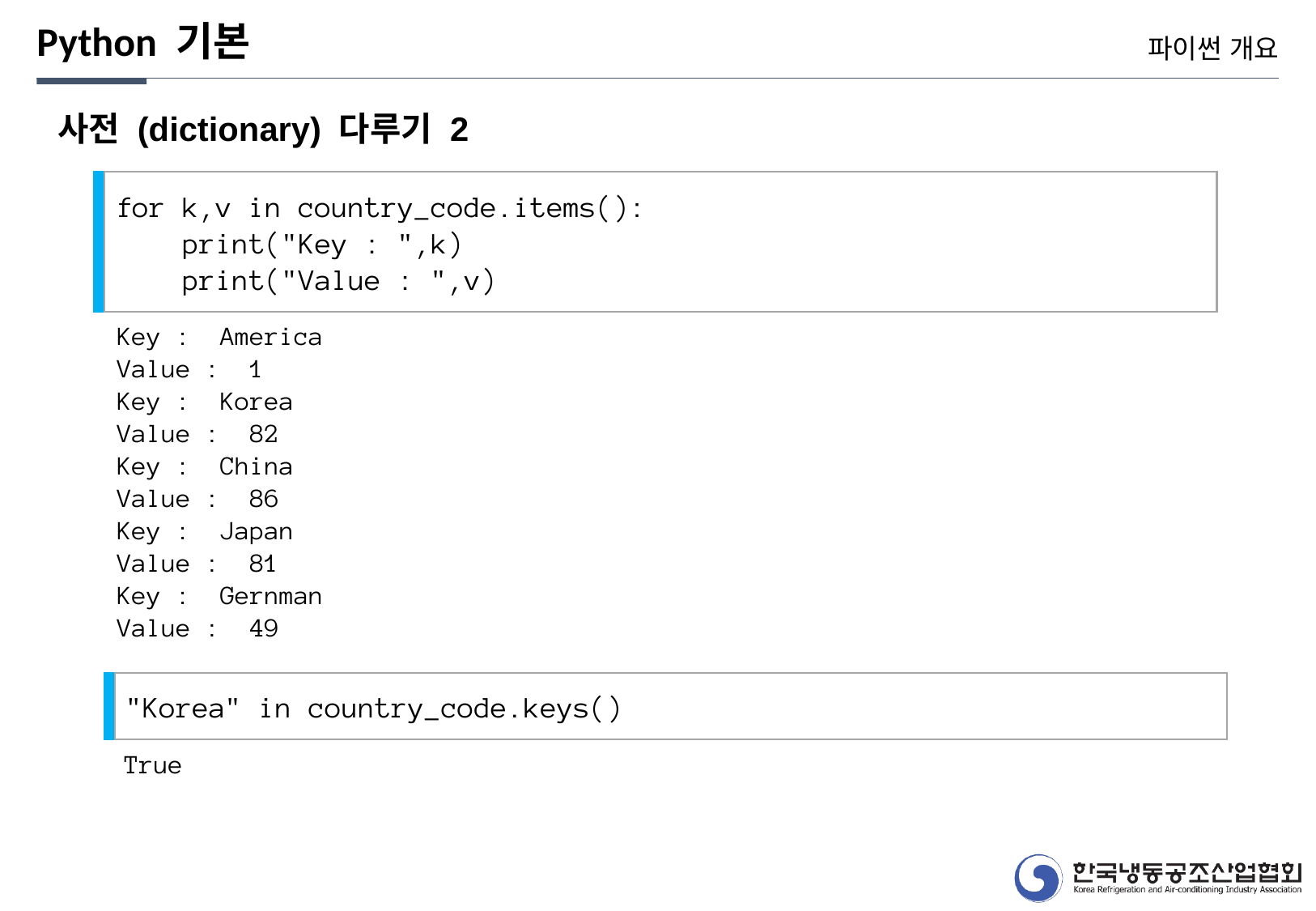

Python 기본
파이썬 개요
사전 (dictionary) 다루기 2

for k,v in country_code.items():
    print("Key : ",k)
    print("Value : ",v)
Key :  America
Value :  1
Key :  Korea
Value :  82
Key :  China
Value :  86
Key :  Japan
Value :  81
Key :  Gernman
Value :  49

"Korea" in country_code.keys()
True